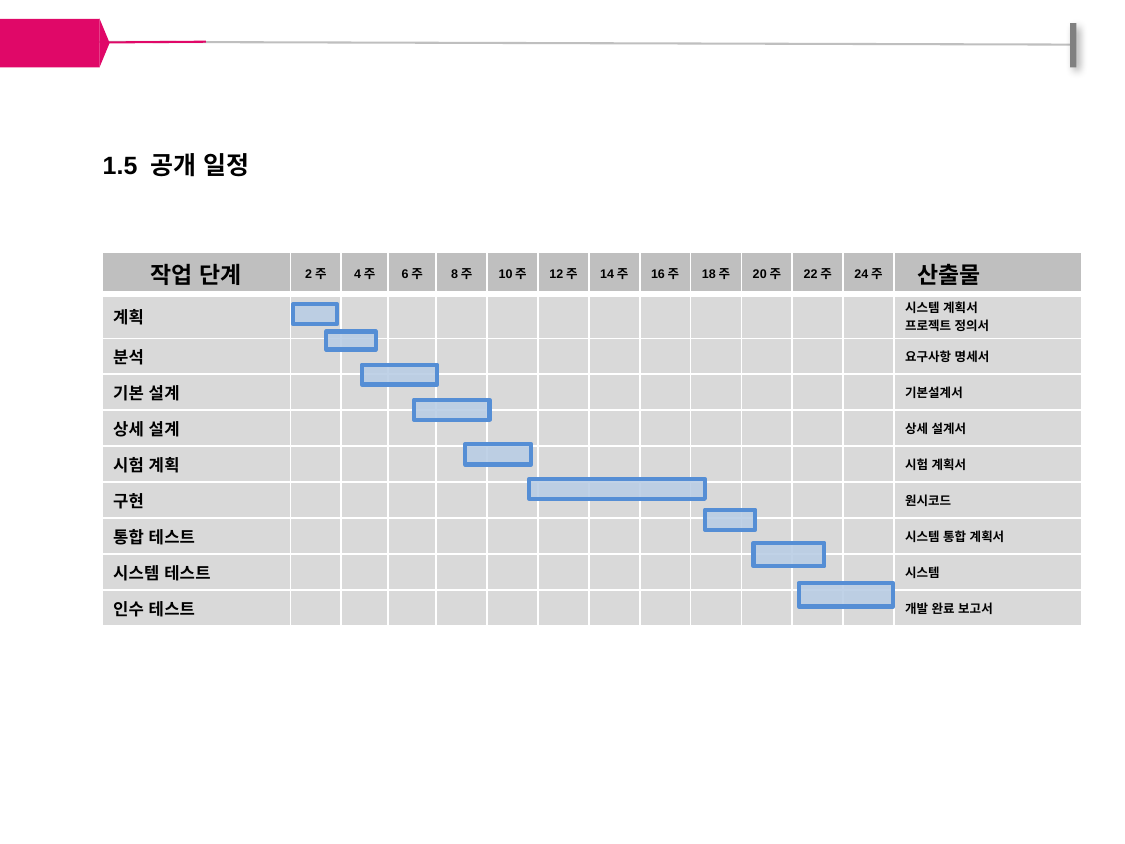

1.5 공개 일정
| 작업 단계 | 2주 | 4주 | 6주 | 8주 | 10주 | 12주 | 14주 | 16주 | 18주 | 20주 | 22주 | 24주 | 산출물 |
| --- | --- | --- | --- | --- | --- | --- | --- | --- | --- | --- | --- | --- | --- |
| 계획 |  |  |  |  |  |  |  |  |  |  |  |  | 시스템 계획서 프로젝트 정의서 |
| 분석 |  |  |  |  |  |  |  |  |  |  |  |  | 요구사항 명세서 |
| 기본 설계 |  |  |  |  |  |  |  |  |  |  |  |  | 기본설계서 |
| 상세 설계 |  |  |  |  |  |  |  |  |  |  |  |  | 상세 설계서 |
| 시험 계획 |  |  |  |  |  |  |  |  |  |  |  |  | 시험 계획서 |
| 구현 |  |  |  |  |  |  |  |  |  |  |  |  | 원시코드 |
| 통합 테스트 |  |  |  |  |  |  |  |  |  |  |  |  | 시스템 통합 계획서 |
| 시스템 테스트 |  |  |  |  |  |  |  |  |  |  |  |  | 시스템 |
| 인수 테스트 |  |  |  |  |  |  |  |  |  |  |  |  | 개발 완료 보고서 |